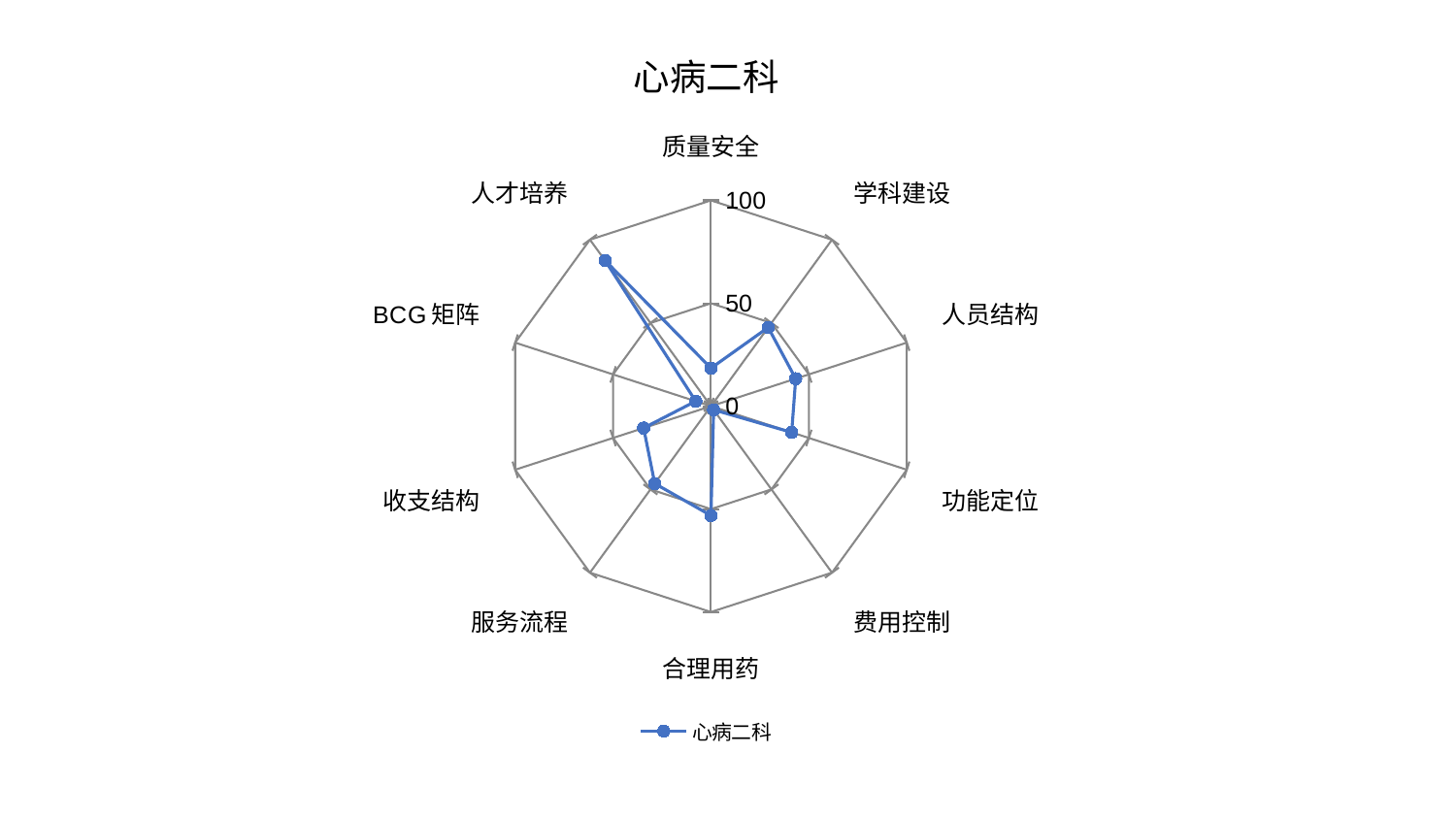

### Chart: 心病二科

| Category | 心病二科 |
|---|---|
| 质量安全 | 18.481928646165645 |
| 学科建设 | 47.289739829583226 |
| 人员结构 | 43.268972376747605 |
| 功能定位 | 41.22490143119491 |
| 费用控制 | 2.1844502569487636 |
| 合理用药 | 53.12870481424645 |
| 服务流程 | 46.48539897843852 |
| 收支结构 | 34.401813090340845 |
| BCG矩阵 | 7.795589710541924 |
| 人才培养 | 87.47034847419407 |
145